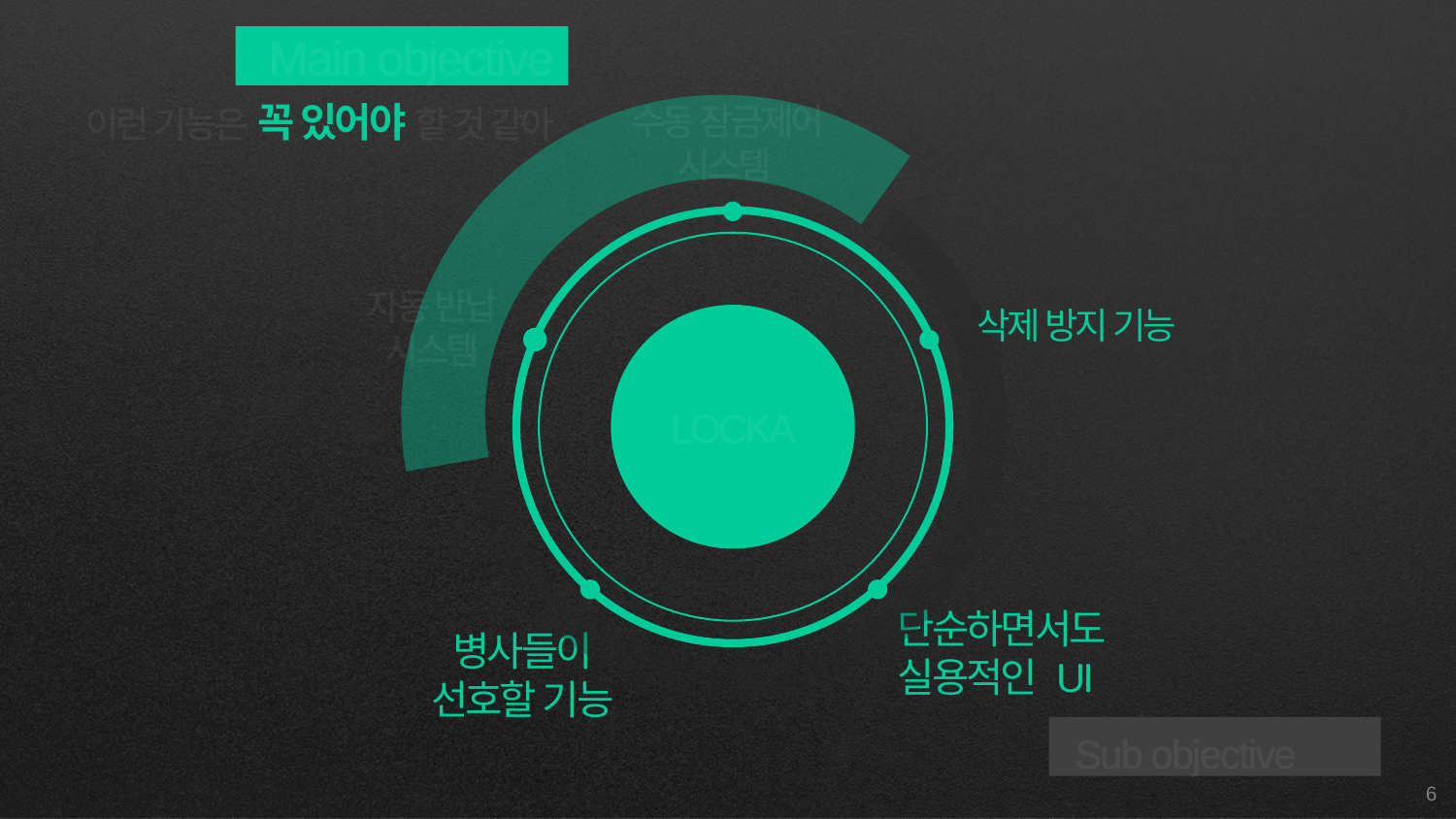

Main objective

이런 기능은 꼭 있어야 할 것 같아

수동 잠금제어
시스템

자동 반납
시스템

삭제 방지 기능

LOCKA

단순하면서도
실용적인 UI
병사들이
선호할 기능

Sub objective